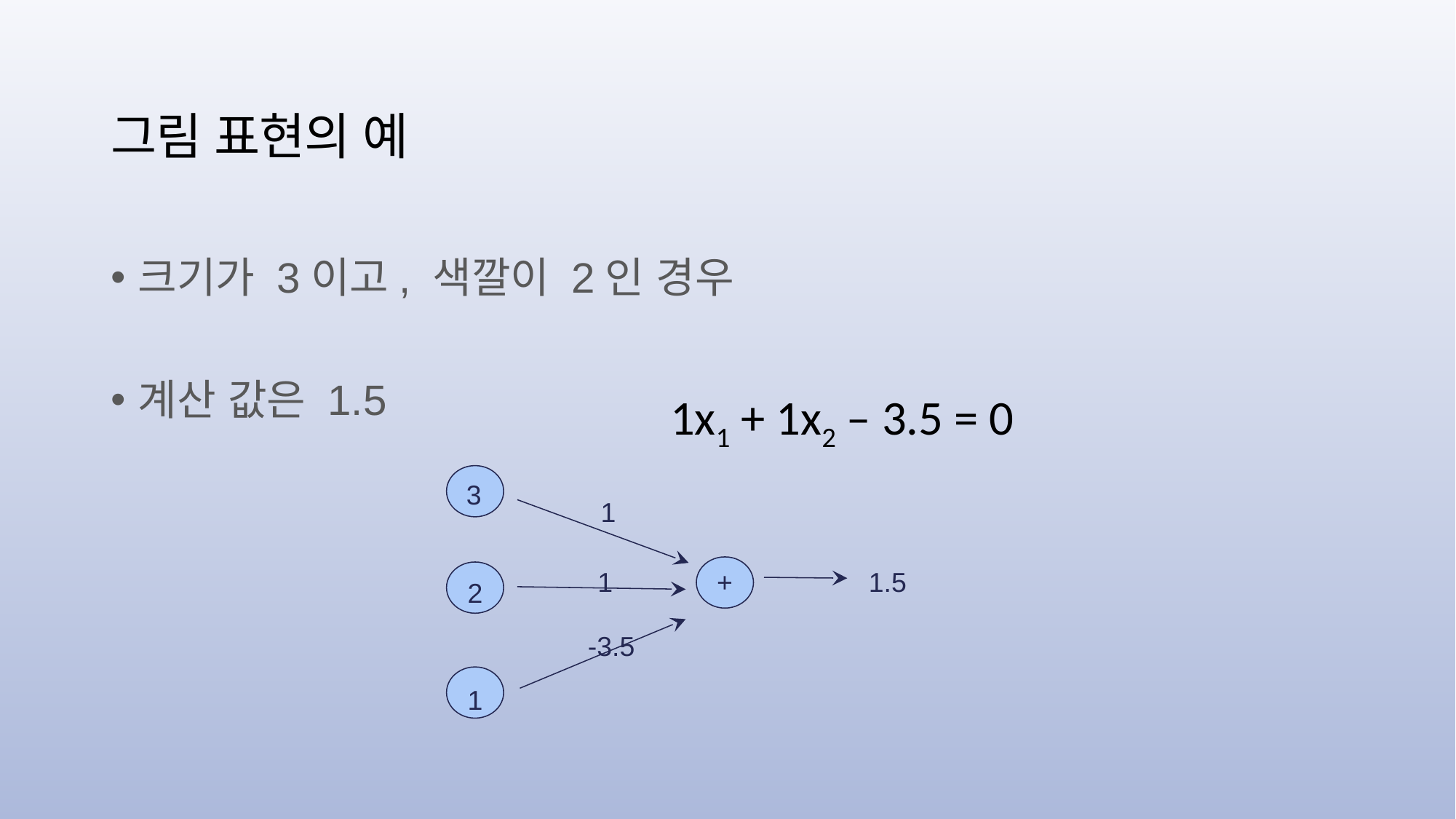

# 그림 표현의 예
크기가 3이고, 색깔이 2인 경우

계산 값은 1.5
 1x1 + 1x2 – 3.5 = 0
3

1
+
1
1.5

2

-3.5

1